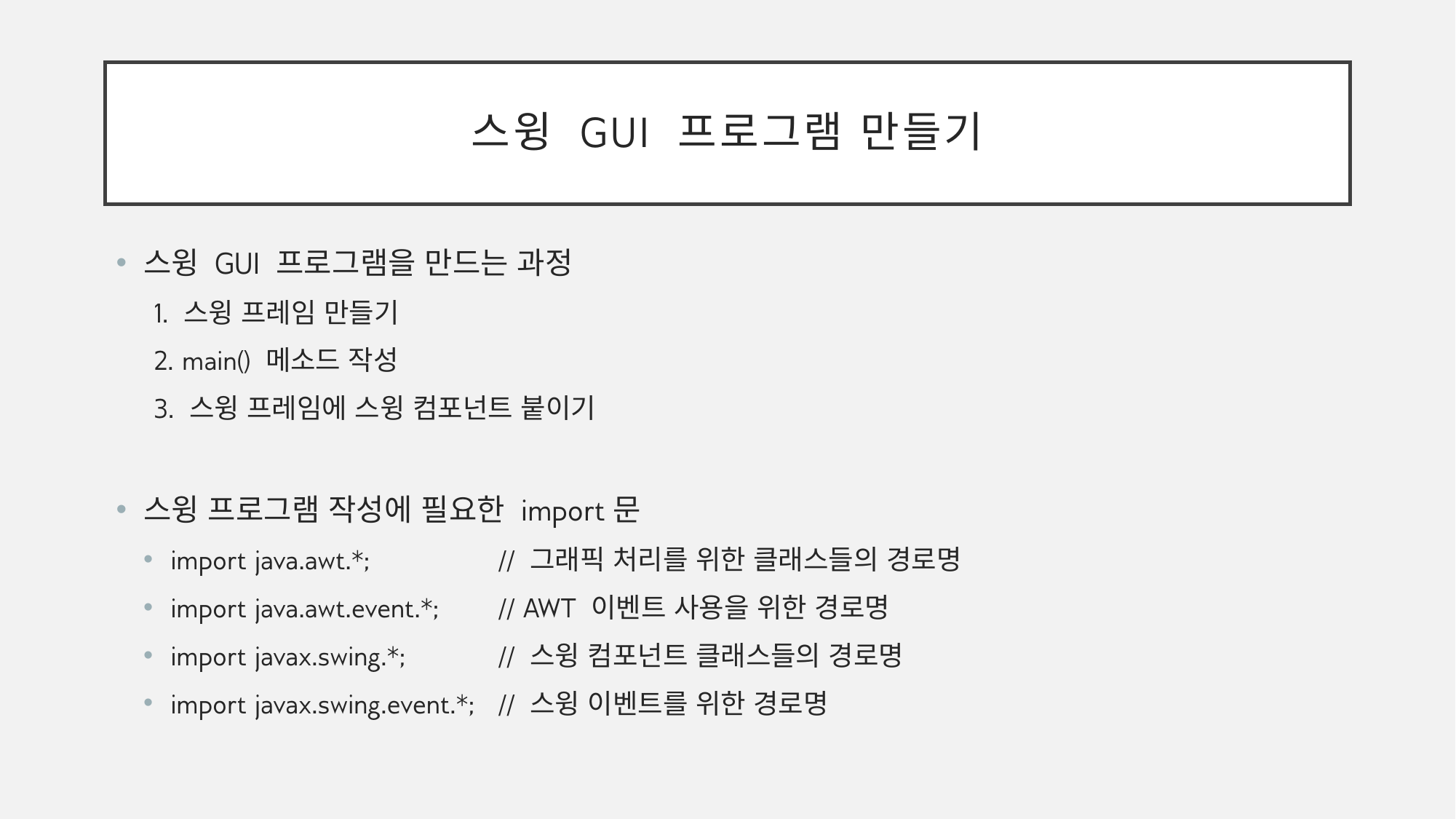

# 스윙 GUI 프로그램 만들기
스윙 GUI 프로그램을 만드는 과정
1. 스윙 프레임 만들기
2. main() 메소드 작성
3. 스윙 프레임에 스윙 컴포넌트 붙이기

스윙 프로그램 작성에 필요한 import문
import java.awt.*; 		// 그래픽 처리를 위한 클래스들의 경로명
import java.awt.event.*; 	// AWT 이벤트 사용을 위한 경로명
import javax.swing.*; 	// 스윙 컴포넌트 클래스들의 경로명
import javax.swing.event.*; 	// 스윙 이벤트를 위한 경로명